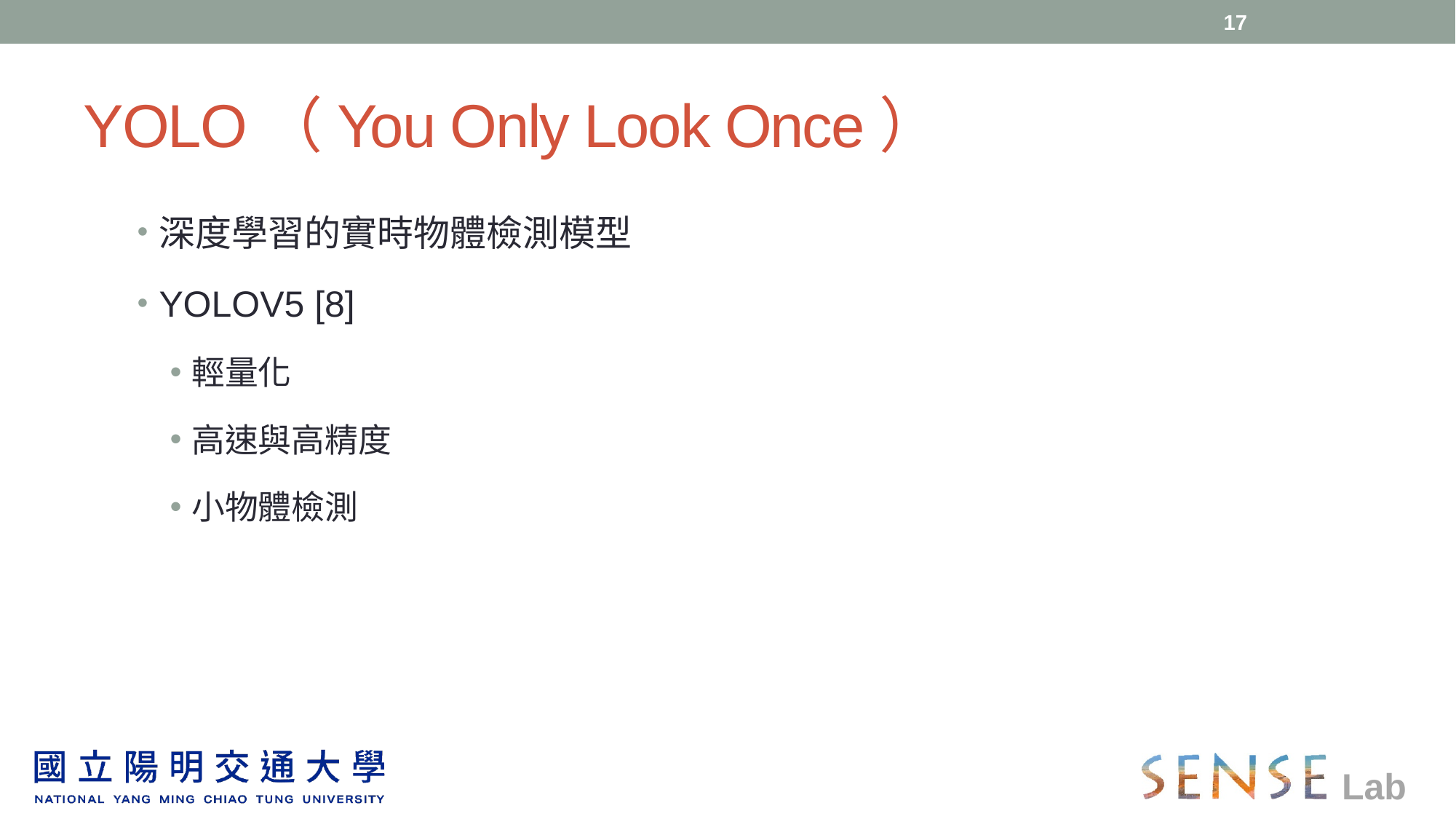

17
# YOLO（You Only Look Once）
深度學習的實時物體檢測模型
YOLOV5 [8]
輕量化
高速與高精度
小物體檢測